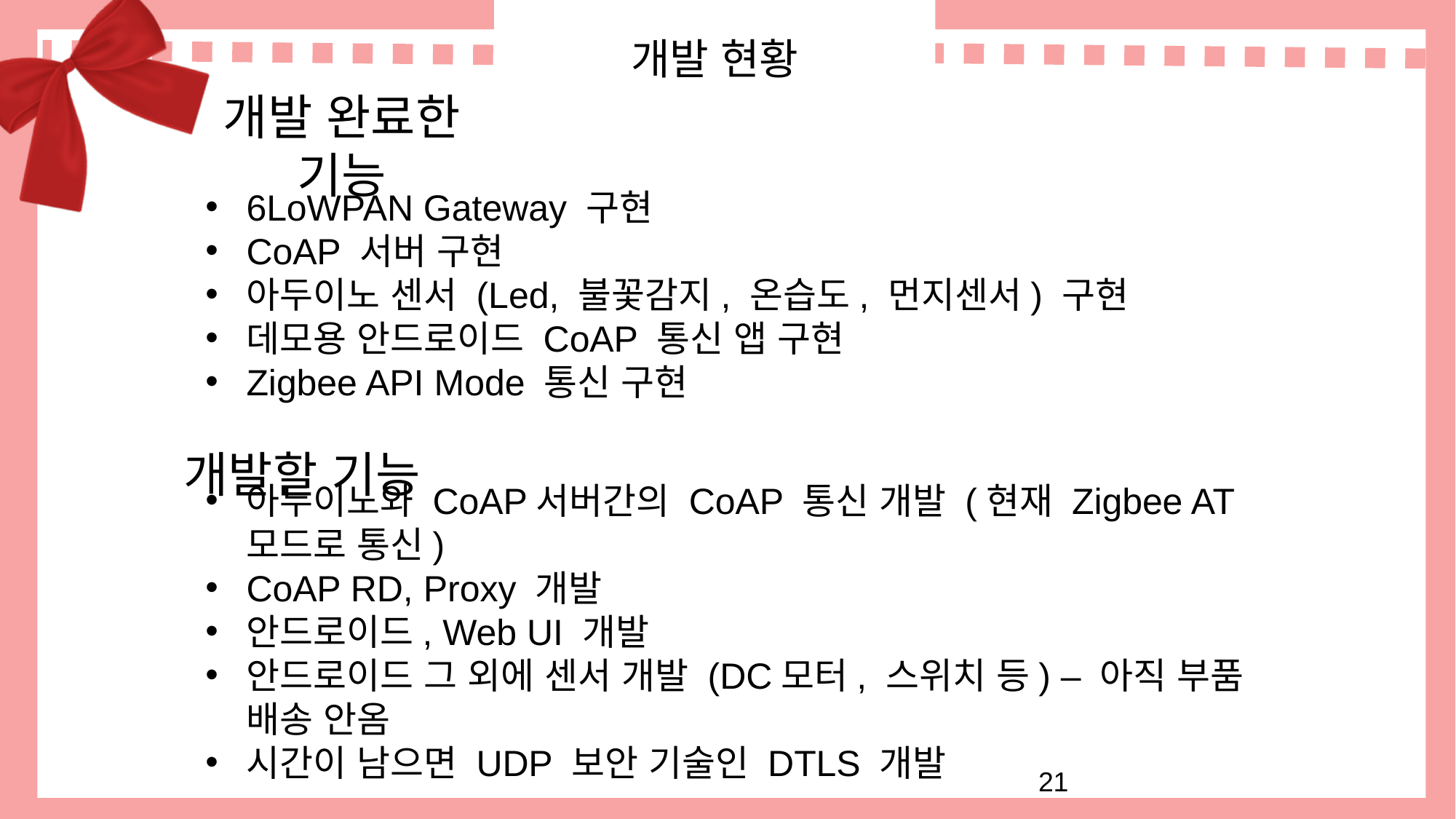

# 개발 현황
개발 완료한 기능
6LoWPAN Gateway 구현
CoAP 서버 구현
아두이노 센서 (Led, 불꽃감지, 온습도, 먼지센서) 구현
데모용 안드로이드 CoAP 통신 앱 구현
Zigbee API Mode 통신 구현
개발할 기능
아두이노와 CoAP서버간의 CoAP 통신 개발 (현재 Zigbee AT모드로 통신)
CoAP RD, Proxy 개발
안드로이드, Web UI 개발
안드로이드 그 외에 센서 개발 (DC모터, 스위치 등) – 아직 부품 배송 안옴
시간이 남으면 UDP 보안 기술인 DTLS 개발